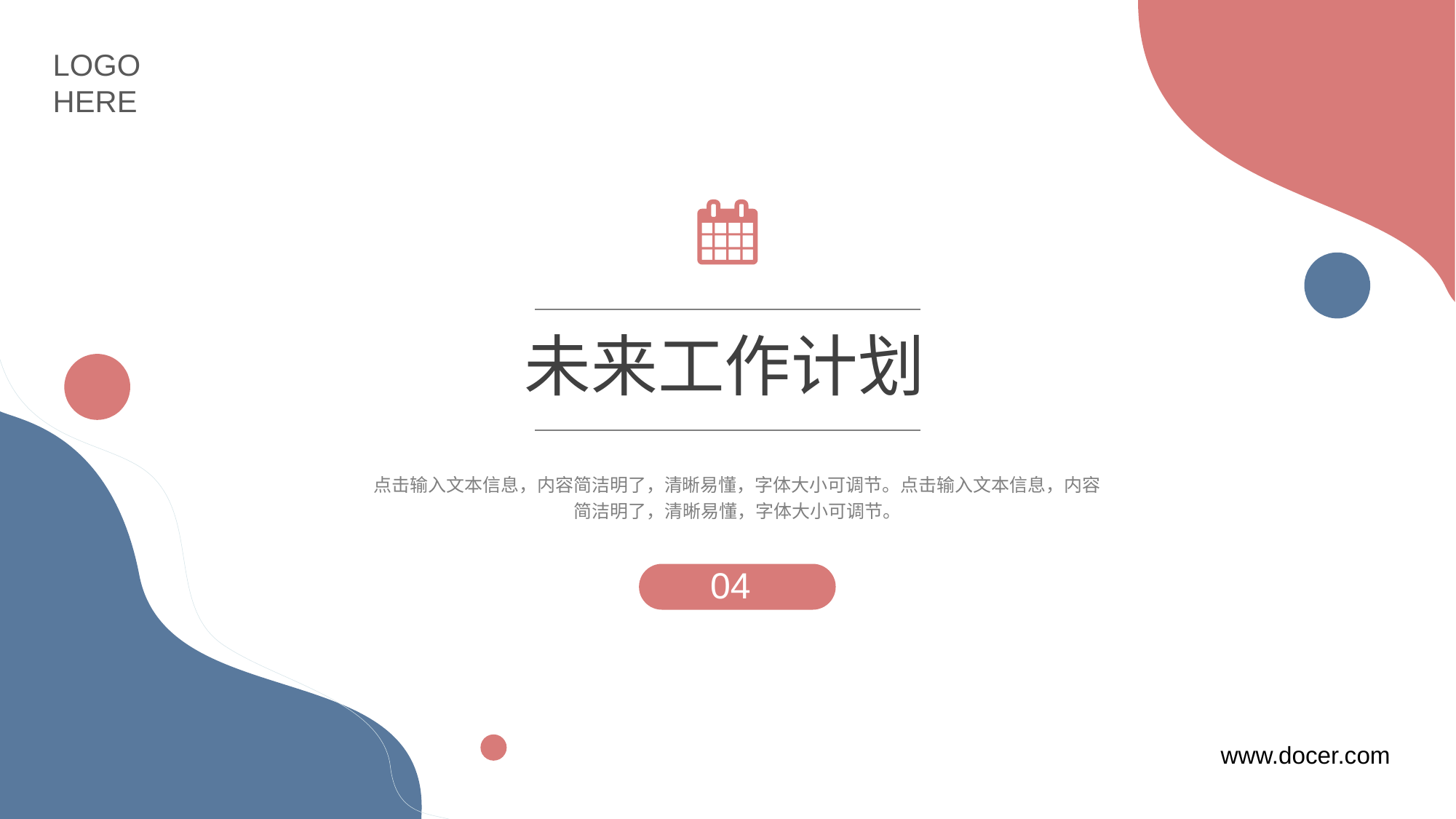

LOGO HERE

未来工作计划

点击输入文本信息，内容简洁明了，清晰易懂，字体大小可调节。点击输入文本信息，内容简洁明了，清晰易懂，字体大小可调节。

04

www.docer.com